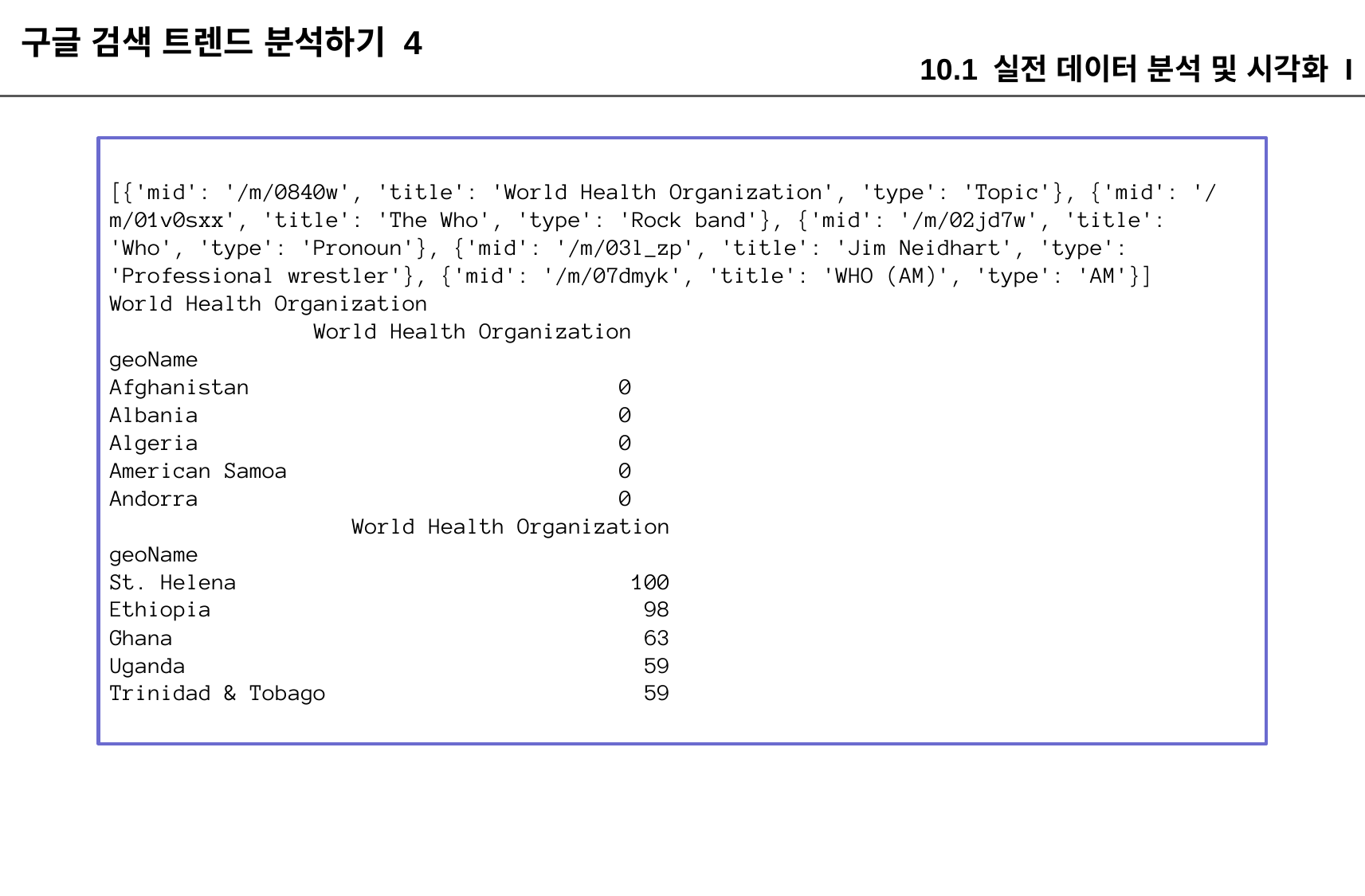

구글 검색 트렌드 분석하기 4
10.1 실전 데이터 분석 및 시각화 I
[{'mid': '/m/0840w', 'title': 'World Health Organization', 'type': 'Topic'}, {'mid': '/m/01v0sxx', 'title': 'The Who', 'type': 'Rock band'}, {'mid': '/m/02jd7w', 'title': 'Who', 'type': 'Pronoun'}, {'mid': '/m/03l_zp', 'title': 'Jim Neidhart', 'type': 'Professional wrestler'}, {'mid': '/m/07dmyk', 'title': 'WHO (AM)', 'type': 'AM'}]
World Health Organization
                World Health Organization
geoName
Afghanistan                             0
Albania                                 0
Algeria                                 0
American Samoa                          0
Andorra                                 0
                   World Health Organization
geoName
St. Helena                               100
Ethiopia                                  98
Ghana                                     63
Uganda                                    59
Trinidad & Tobago                         59